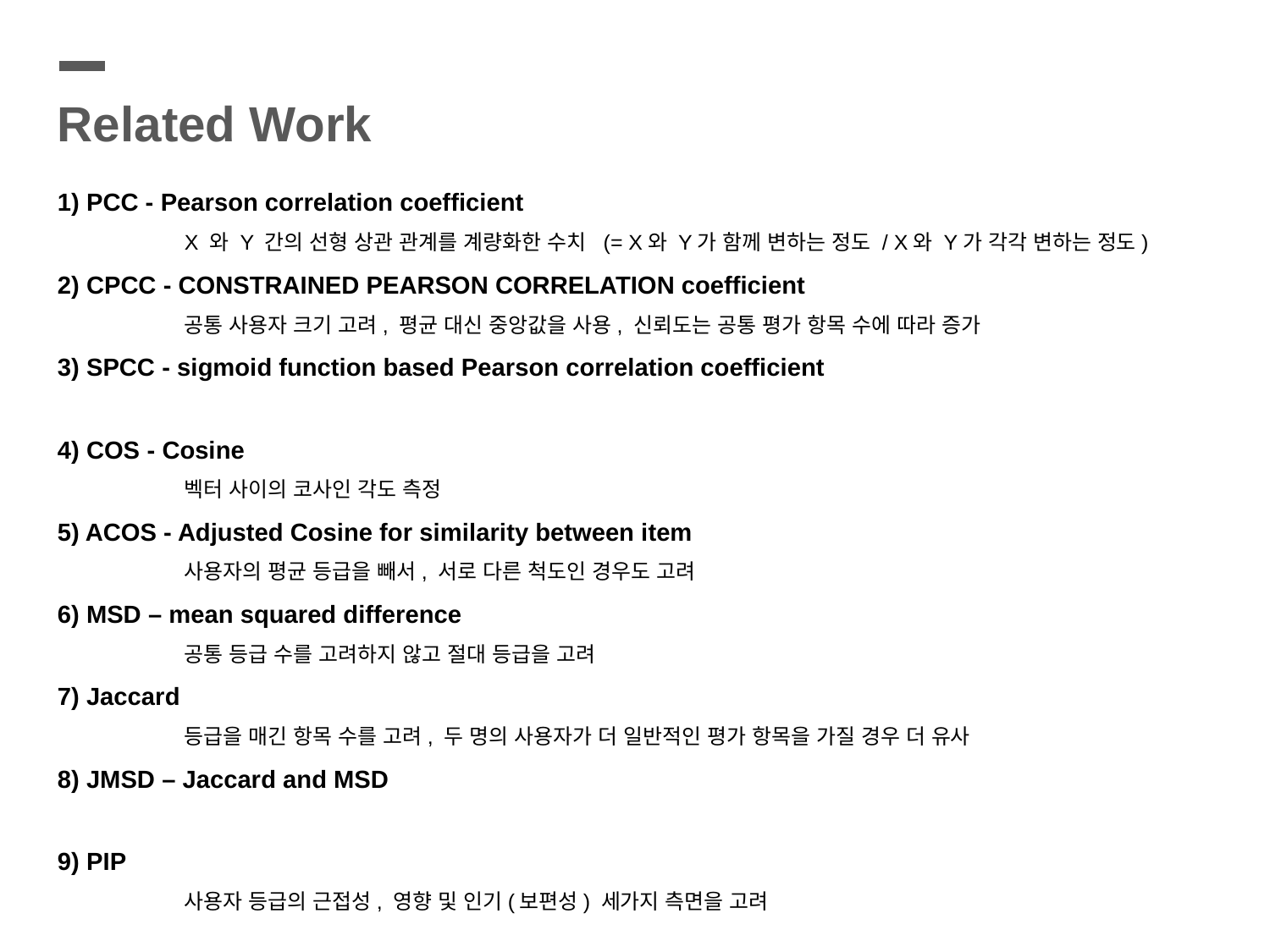

Related Work
1) PCC - Pearson correlation coefficient
	X 와 Y 간의 선형 상관 관계를 계량화한 수치  (= X와 Y가 함께 변하는 정도 / X와 Y가 각각 변하는 정도)
2) CPCC - CONSTRAINED PEARSON CORRELATION coefficient
	공통 사용자 크기 고려, 평균 대신 중앙값을 사용, 신뢰도는 공통 평가 항목 수에 따라 증가
3) SPCC - sigmoid function based Pearson correlation coefficient

4) COS - Cosine
	벡터 사이의 코사인 각도 측정
5) ACOS - Adjusted Cosine for similarity between item
	사용자의 평균 등급을 빼서, 서로 다른 척도인 경우도 고려
6) MSD – mean squared difference
	공통 등급 수를 고려하지 않고 절대 등급을 고려
7) Jaccard
	등급을 매긴 항목 수를 고려, 두 명의 사용자가 더 일반적인 평가 항목을 가질 경우 더 유사
8) JMSD – Jaccard and MSD

9) PIP
	사용자 등급의 근접성, 영향 및 인기(보편성) 세가지 측면을 고려